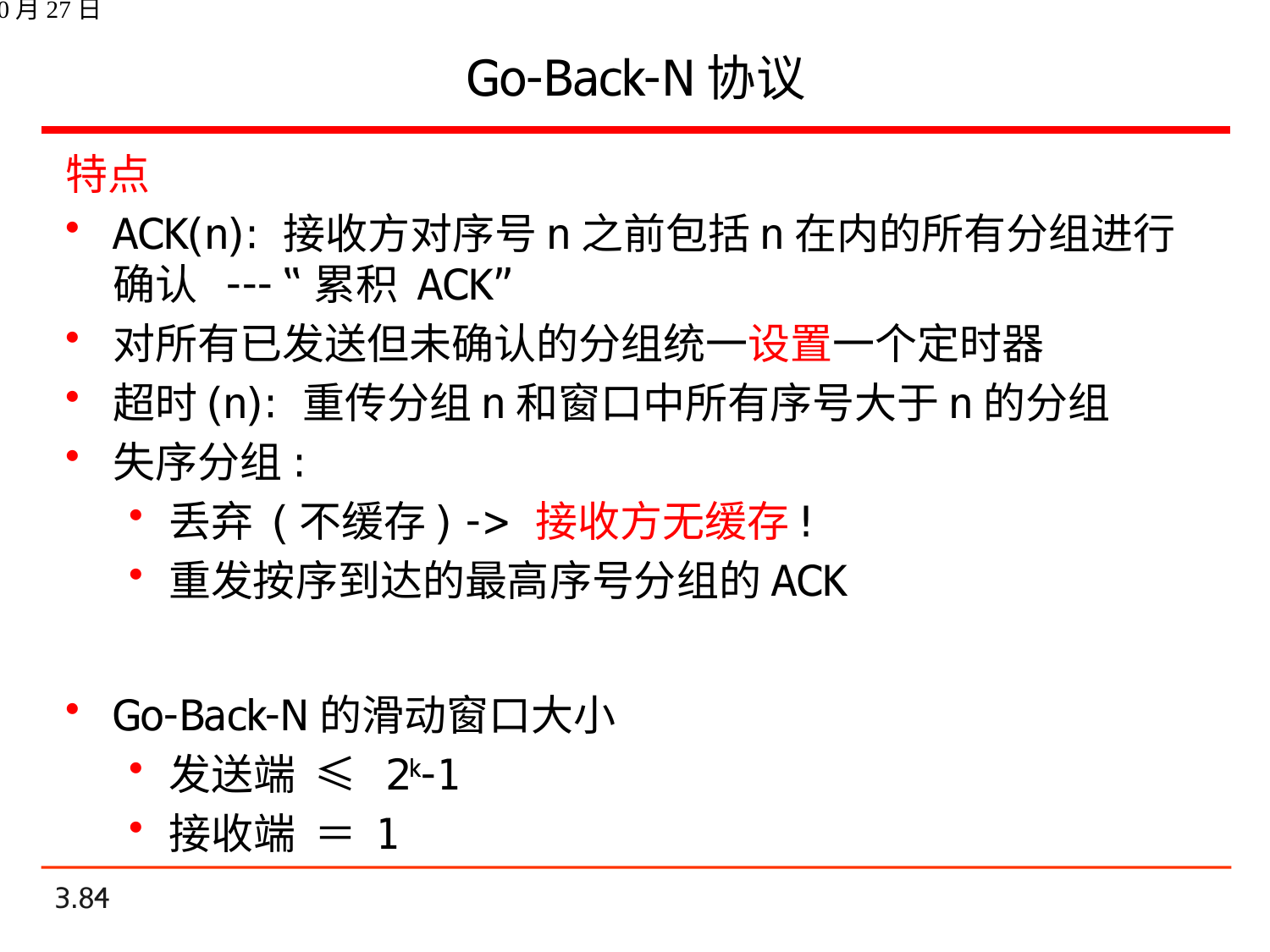

# Go-Back-N协议
特点
ACK(n): 接收方对序号n之前包括n在内的所有分组进行确认  --- “累积 ACK”
对所有已发送但未确认的分组统一设置一个定时器
超时(n): 重传分组n和窗口中所有序号大于n的分组
失序分组:
丢弃 (不缓存) -> 接收方无缓存!
重发按序到达的最高序号分组的ACK

Go-Back-N的滑动窗口大小
发送端  ≤  2k-1
接收端  ＝ 1

2020年10月27日